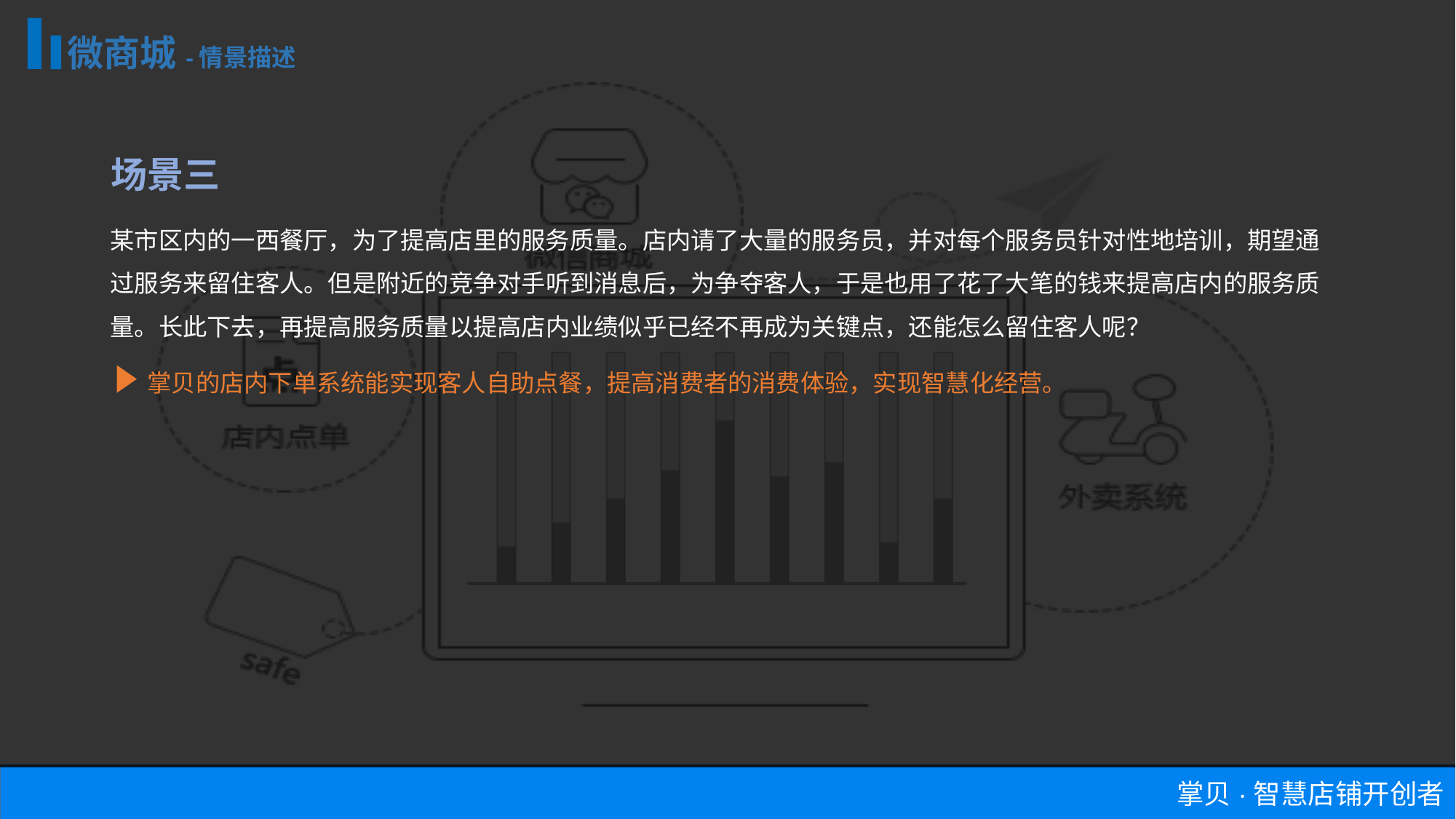

微商城-情景描述

场景三
某市区内的一西餐厅，为了提高店里的服务质量。店内请了大量的服务员，并对每个服务员针对性地培训，期望通过服务来留住客人。但是附近的竞争对手听到消息后，为争夺客人，于是也用了花了大笔的钱来提高店内的服务质量。长此下去，再提高服务质量以提高店内业绩似乎已经不再成为关键点，还能怎么留住客人呢？
掌贝的店内下单系统能实现客人自助点餐，提高消费者的消费体验，实现智慧化经营。